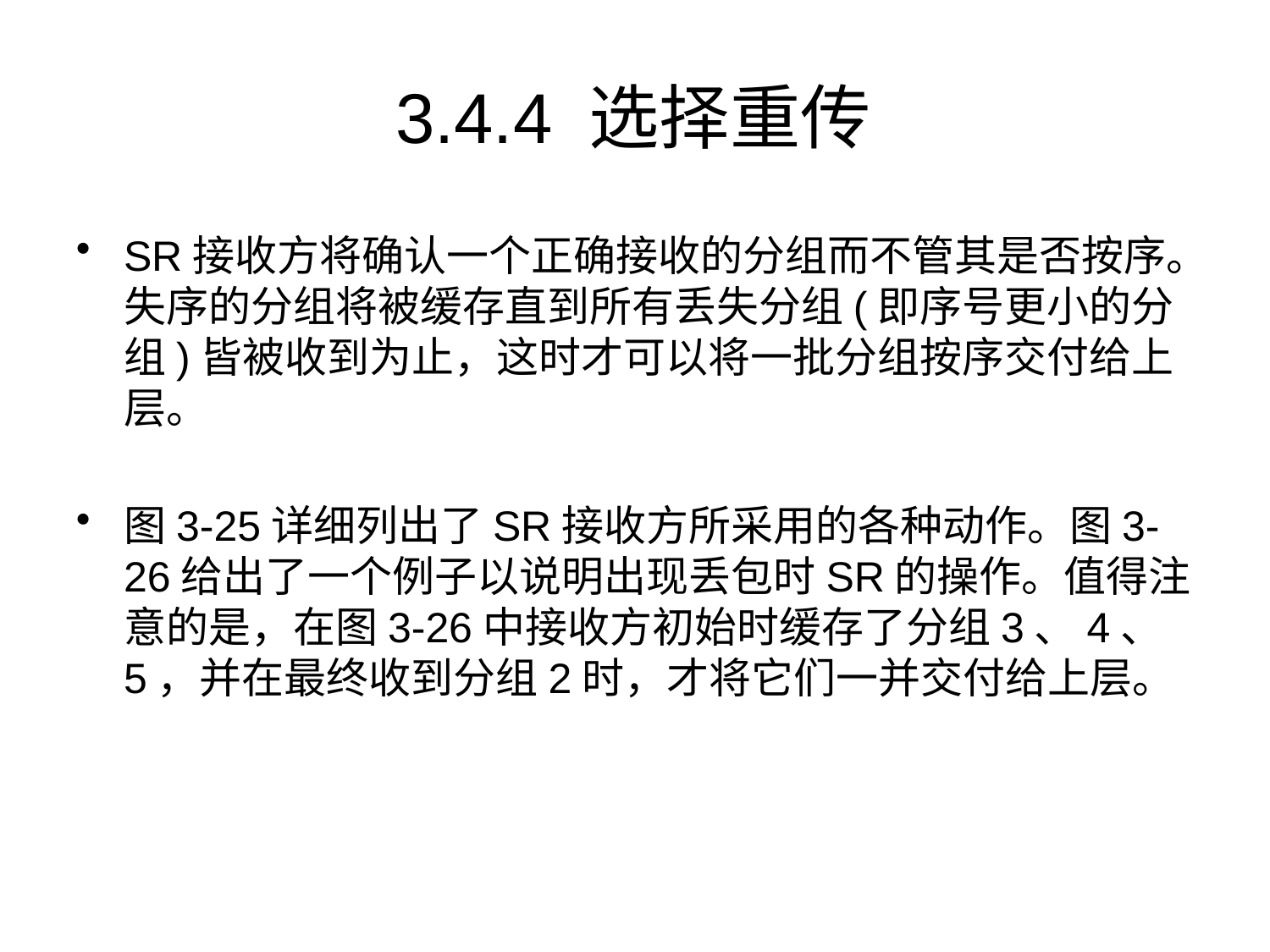

# 3.4.4 选择重传
SR接收方将确认一个正确接收的分组而不管其是否按序。失序的分组将被缓存直到所有丢失分组(即序号更小的分组)皆被收到为止，这时才可以将一批分组按序交付给上层。

图3-25详细列出了SR接收方所采用的各种动作。图3-26给出了一个例子以说明出现丢包时SR的操作。值得注意的是，在图3-26中接收方初始时缓存了分组3、4、5，并在最终收到分组2时，才将它们一并交付给上层。